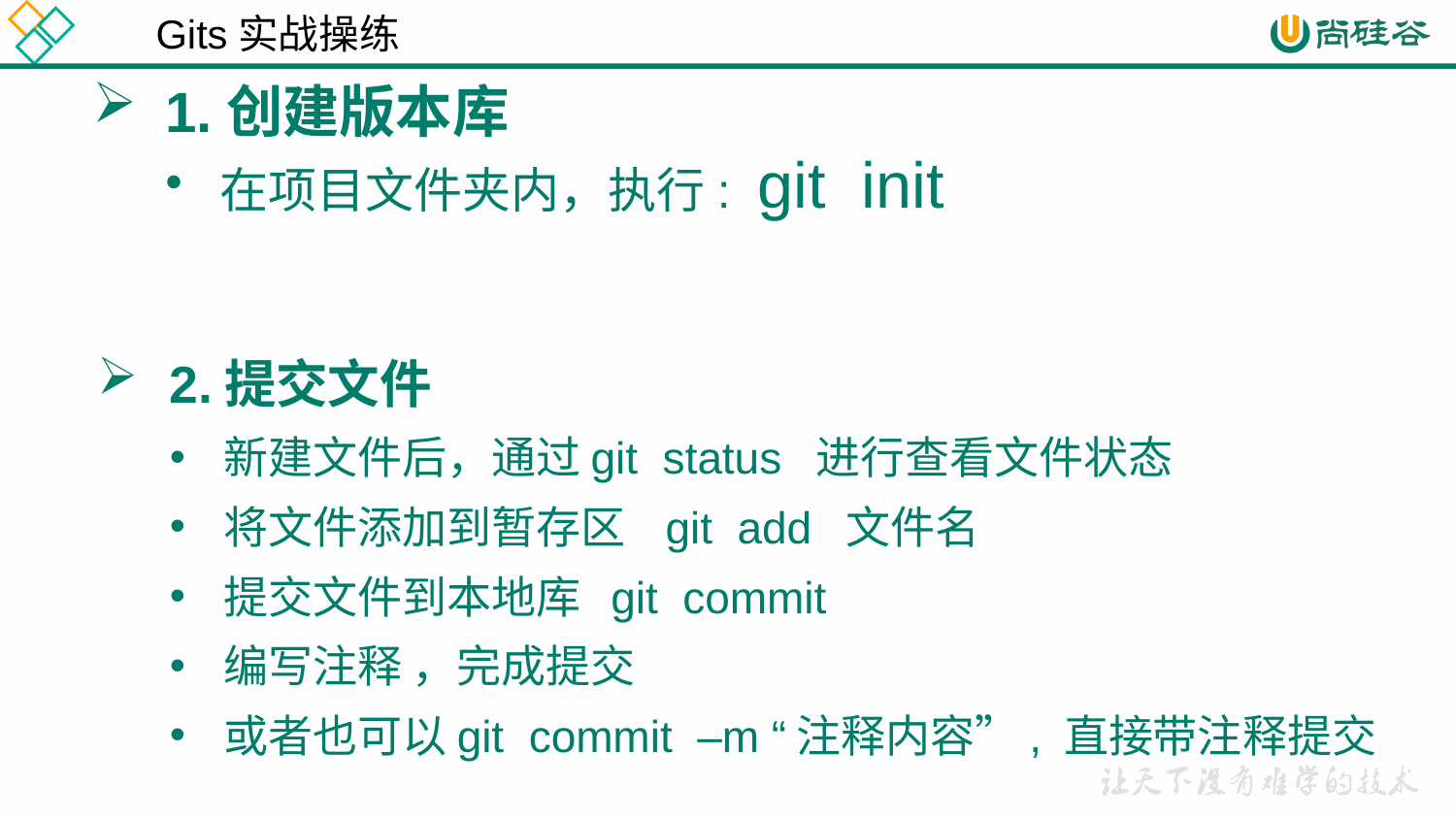

Gits实战操练
1.创建版本库
在项目文件夹内，执行:  git  init
2.提交文件
新建文件后，通过git  status  进行查看文件状态
将文件添加到暂存区   git  add  文件名
提交文件到本地库  git  commit
编写注释 ，完成提交
或者也可以git  commit  –m “注释内容”, 直接带注释提交